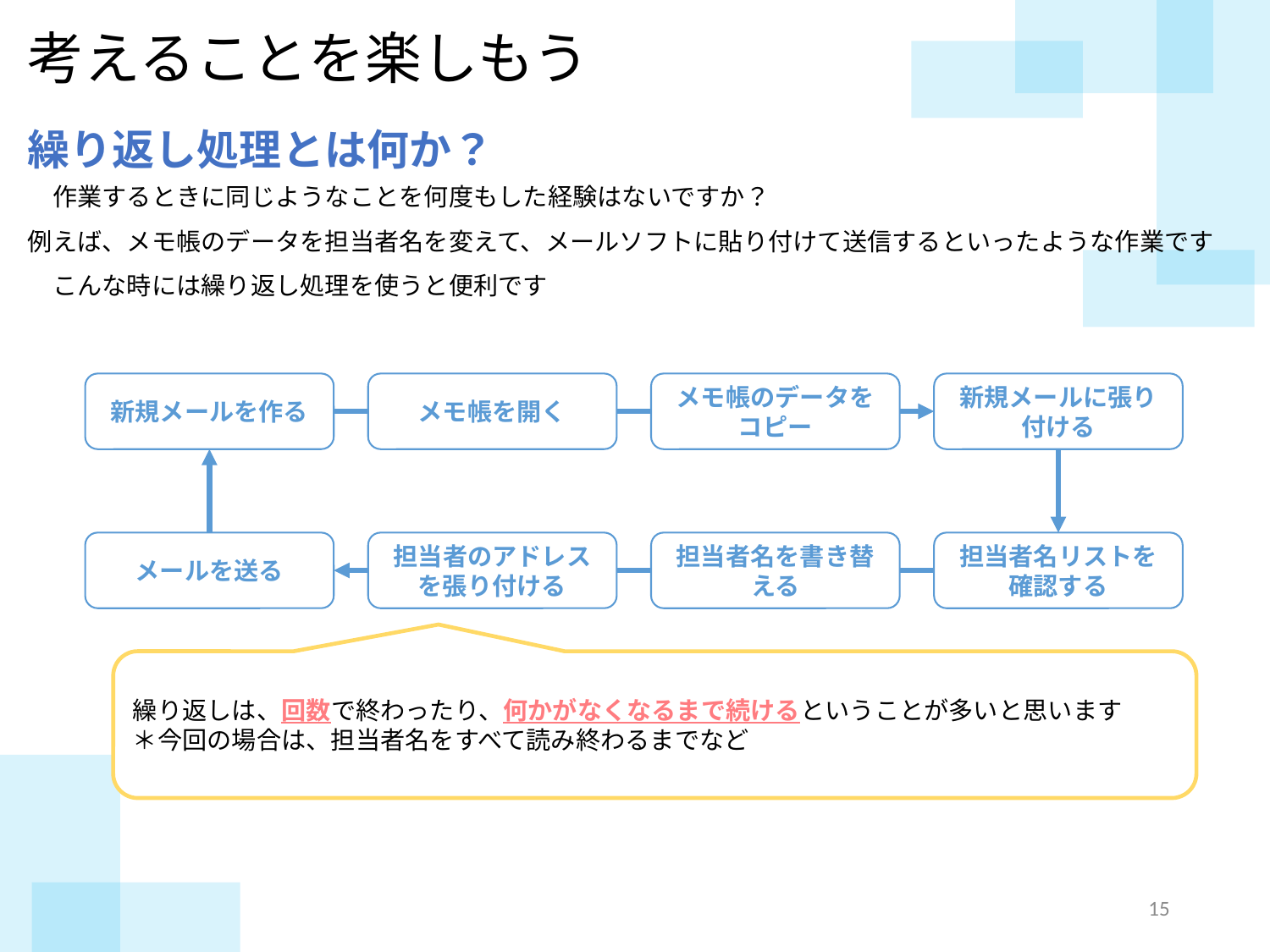

考えることを楽しもう
繰り返し処理とは何か？
　作業するときに同じようなことを何度もした経験はないですか？
例えば、メモ帳のデータを担当者名を変えて、メールソフトに貼り付けて送信するといったような作業です
　こんな時には繰り返し処理を使うと便利です
新規メールを作る
メモ帳を開く
メモ帳のデータをコピー
新規メールに張り付ける
メールを送る
担当者のアドレスを張り付ける
担当者名を書き替える
担当者名リストを確認する
繰り返しは、回数で終わったり、何かがなくなるまで続けるということが多いと思います
＊今回の場合は、担当者名をすべて読み終わるまでなど
15